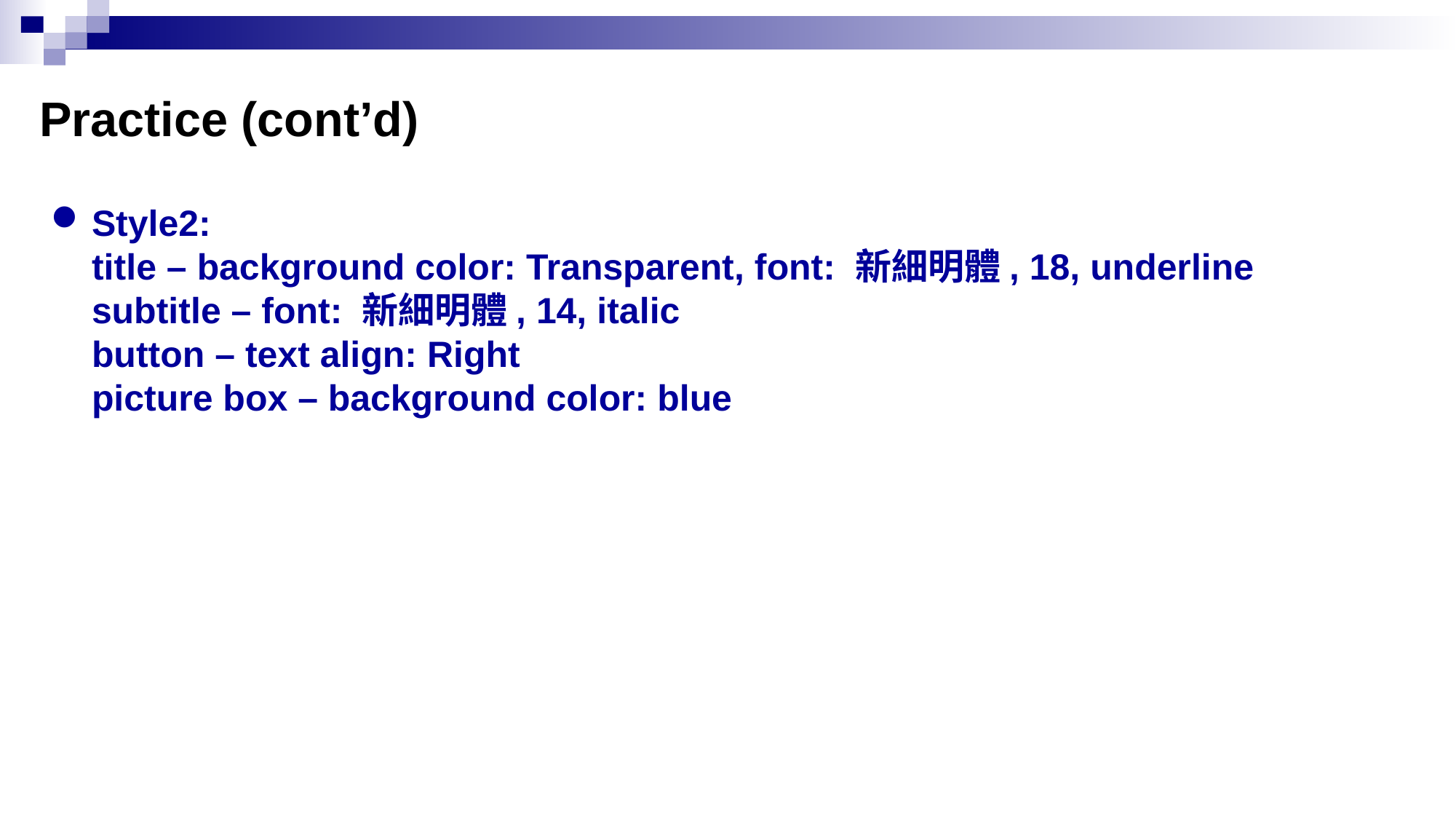

# Practice (cont’d)
Style2:
title – background color: Transparent, font: 新細明體, 18, underline
subtitle – font: 新細明體, 14, italic
button – text align: Right
picture box – background color: blue